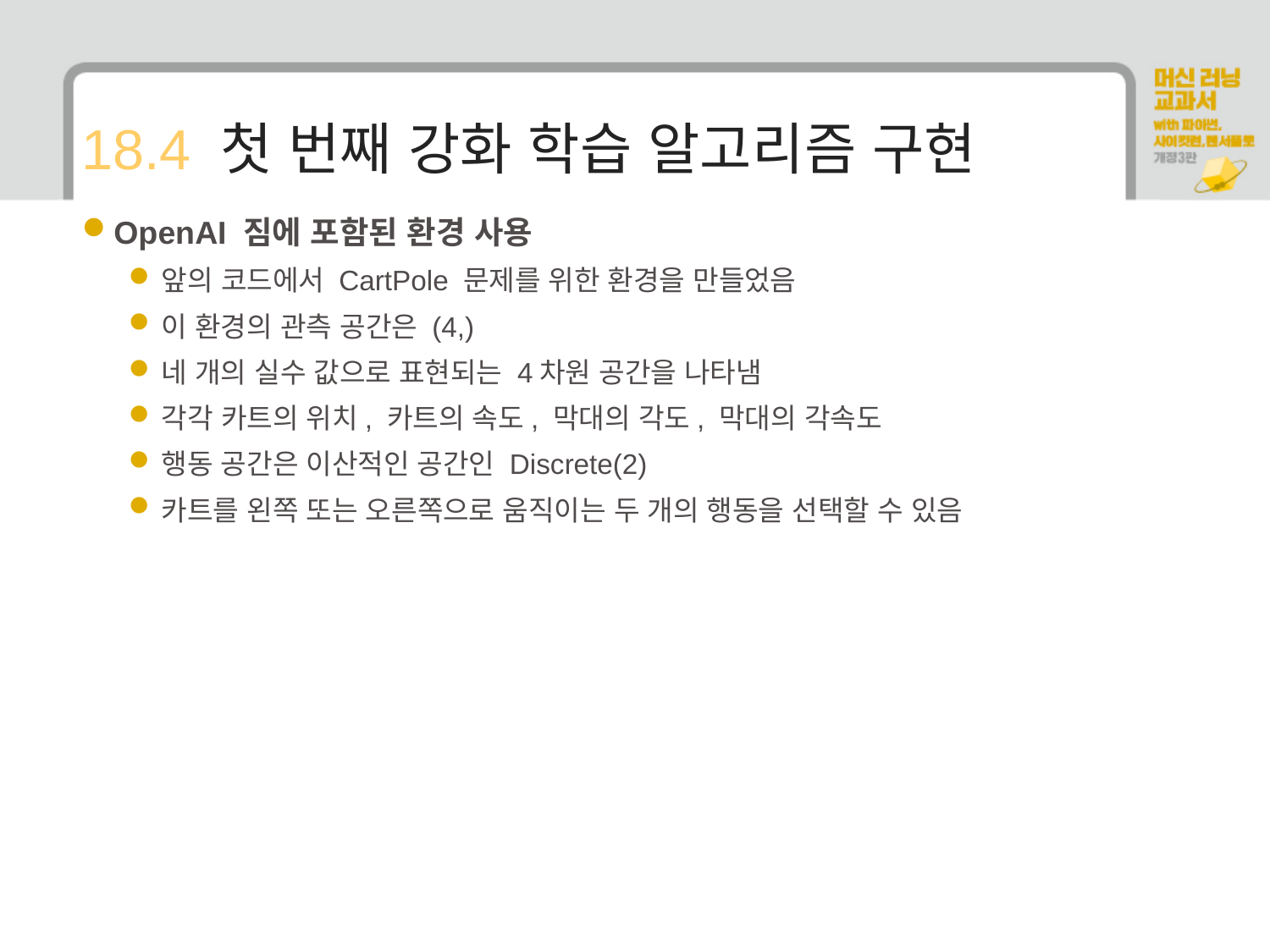

# 18.4 첫 번째 강화 학습 알고리즘 구현
OpenAI 짐에 포함된 환경 사용
앞의 코드에서 CartPole 문제를 위한 환경을 만들었음
이 환경의 관측 공간은 (4,)
네 개의 실수 값으로 표현되는 4차원 공간을 나타냄
각각 카트의 위치, 카트의 속도, 막대의 각도, 막대의 각속도
행동 공간은 이산적인 공간인 Discrete(2)
카트를 왼쪽 또는 오른쪽으로 움직이는 두 개의 행동을 선택할 수 있음